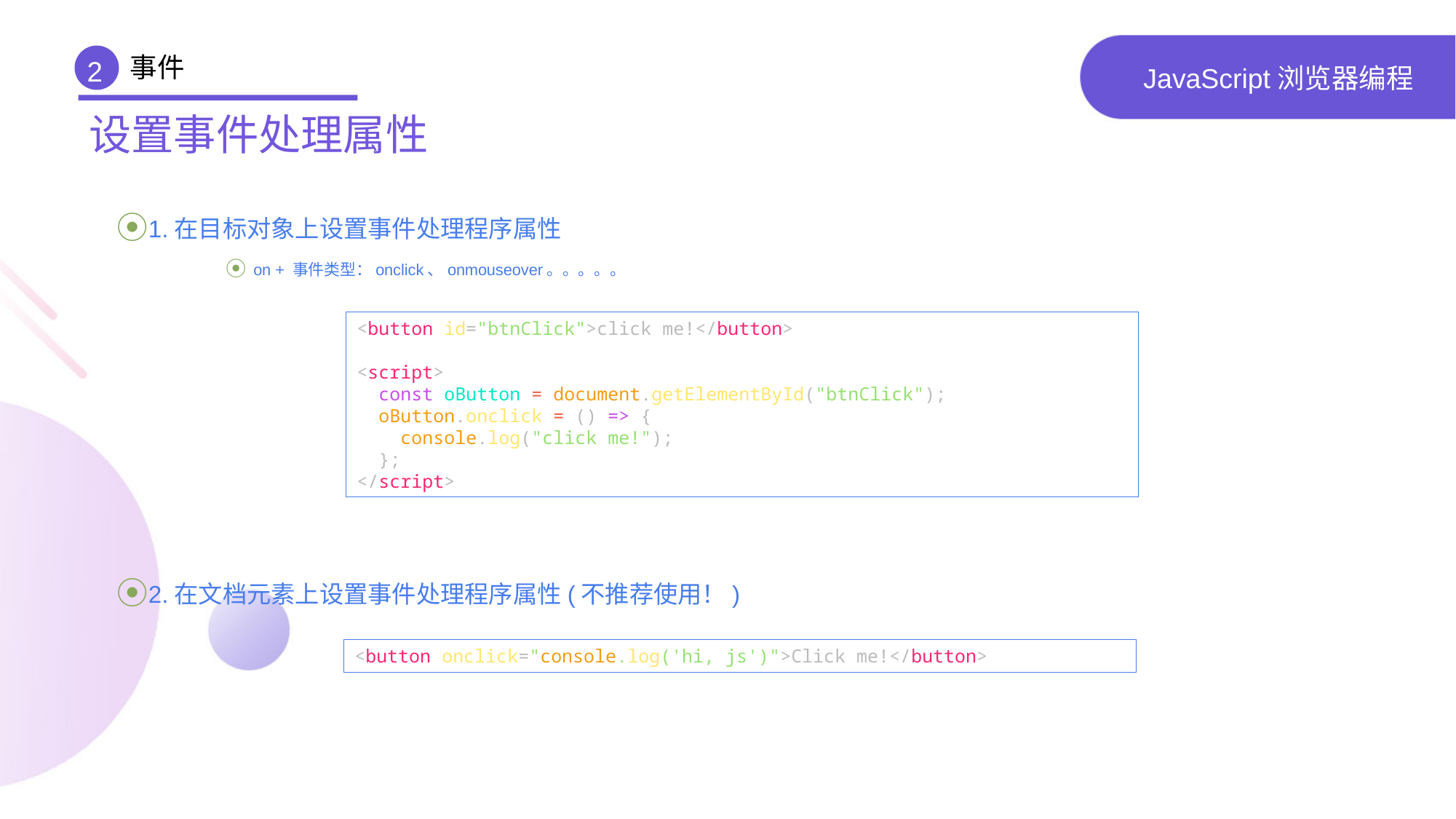

事件
2
# JavaScript浏览器编程
设置事件处理属性
1.在目标对象上设置事件处理程序属性
on + 事件类型：onclick、onmouseover。。。。。

2.在文档元素上设置事件处理程序属性(不推荐使用！)
<button id="btnClick">click me!</button>
<script>
  const oButton = document.getElementById("btnClick");
  oButton.onclick = () => {
    console.log("click me!");
  };
</script>
<button onclick="console.log('hi, js')">Click me!</button>